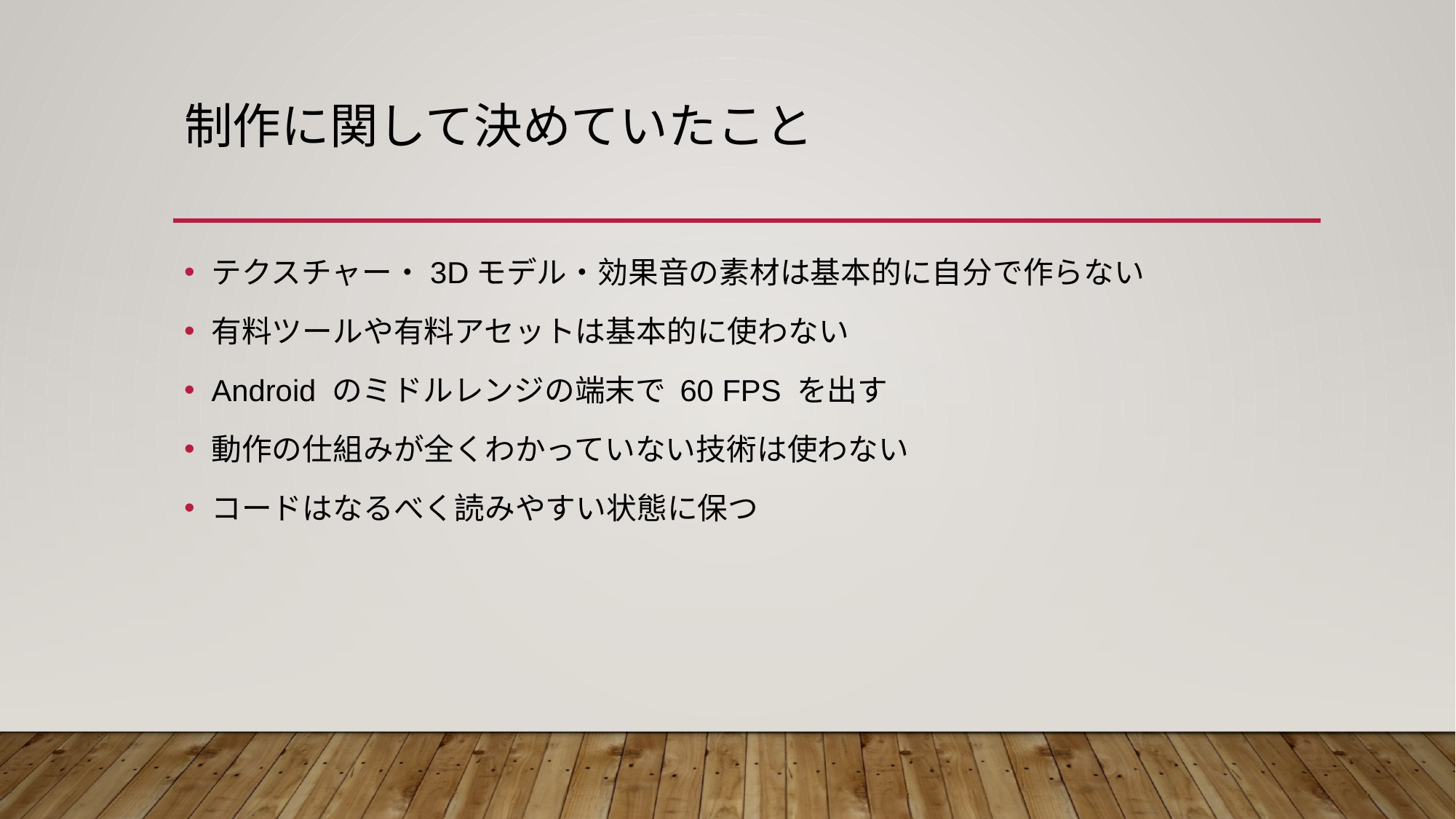

# 制作に関して決めていたこと
テクスチャー・3Dモデル・効果音の素材は基本的に自分で作らない
有料ツールや有料アセットは基本的に使わない
Android のミドルレンジの端末で 60 FPS を出す
動作の仕組みが全くわかっていない技術は使わない
コードはなるべく読みやすい状態に保つ